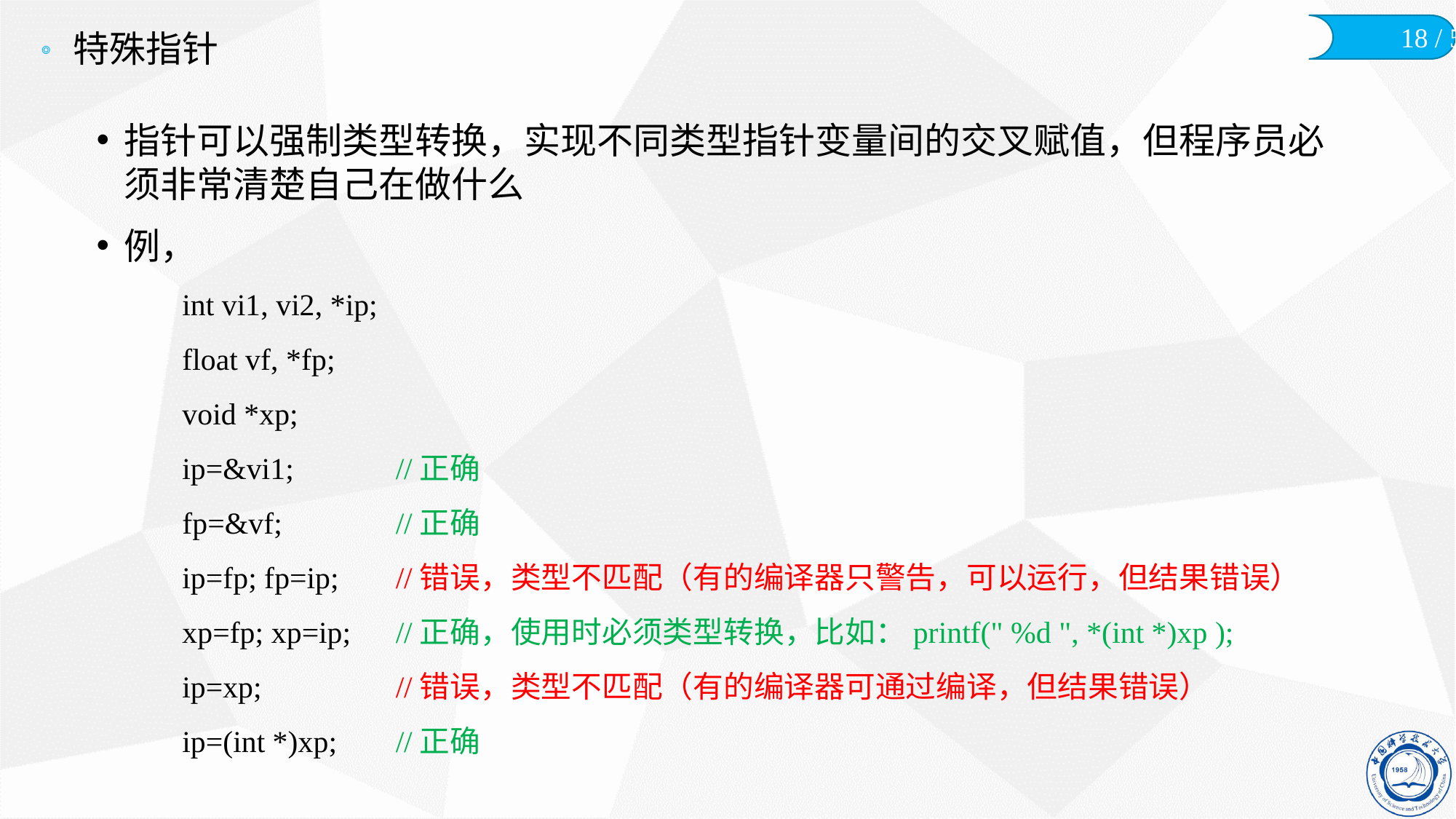

# 特殊指针
指针可以强制类型转换，实现不同类型指针变量间的交叉赋值，但程序员必须非常清楚自己在做什么
例，
int vi1, vi2, *ip;
float vf, *fp;
void *xp;
ip=&vi1;	//正确
fp=&vf; 	//正确
ip=fp; fp=ip;	//错误，类型不匹配（有的编译器只警告，可以运行，但结果错误）
xp=fp; xp=ip;	//正确，使用时必须类型转换，比如：printf(" %d ", *(int *)xp );
ip=xp;	//错误，类型不匹配（有的编译器可通过编译，但结果错误）
ip=(int *)xp;	//正确